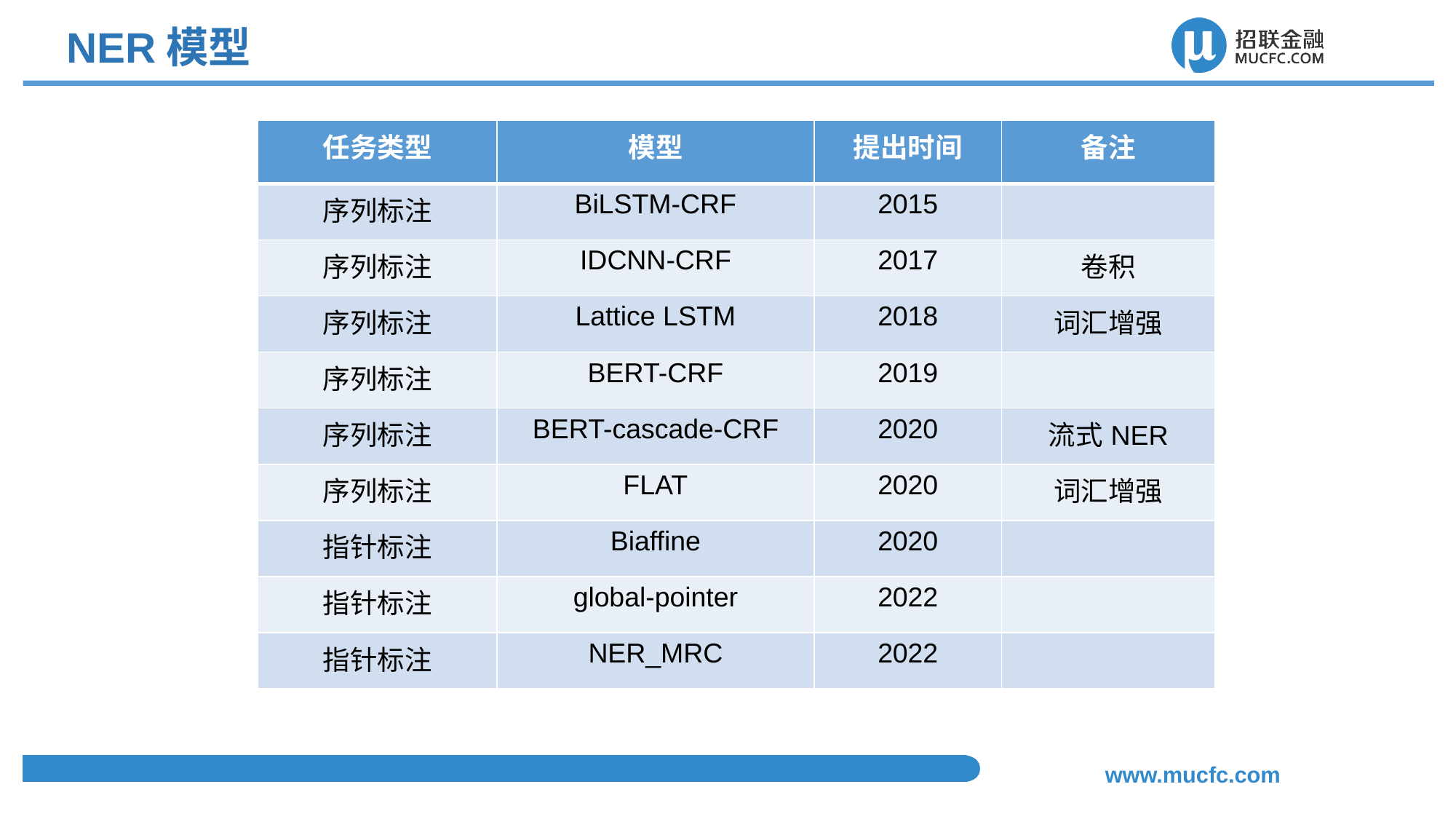

NER模型
| 任务类型 | 模型 | 提出时间 | 备注 |
| --- | --- | --- | --- |
| 序列标注 | BiLSTM-CRF | 2015 |  |
| 序列标注 | IDCNN-CRF | 2017 | 卷积 |
| 序列标注 | Lattice LSTM | 2018 | 词汇增强 |
| 序列标注 | BERT-CRF | 2019 |  |
| 序列标注 | BERT-cascade-CRF | 2020 | 流式NER |
| 序列标注 | FLAT | 2020 | 词汇增强 |
| 指针标注 | Biaffine | 2020 |  |
| 指针标注 | global-pointer | 2022 |  |
| 指针标注 | NER\_MRC | 2022 |  |